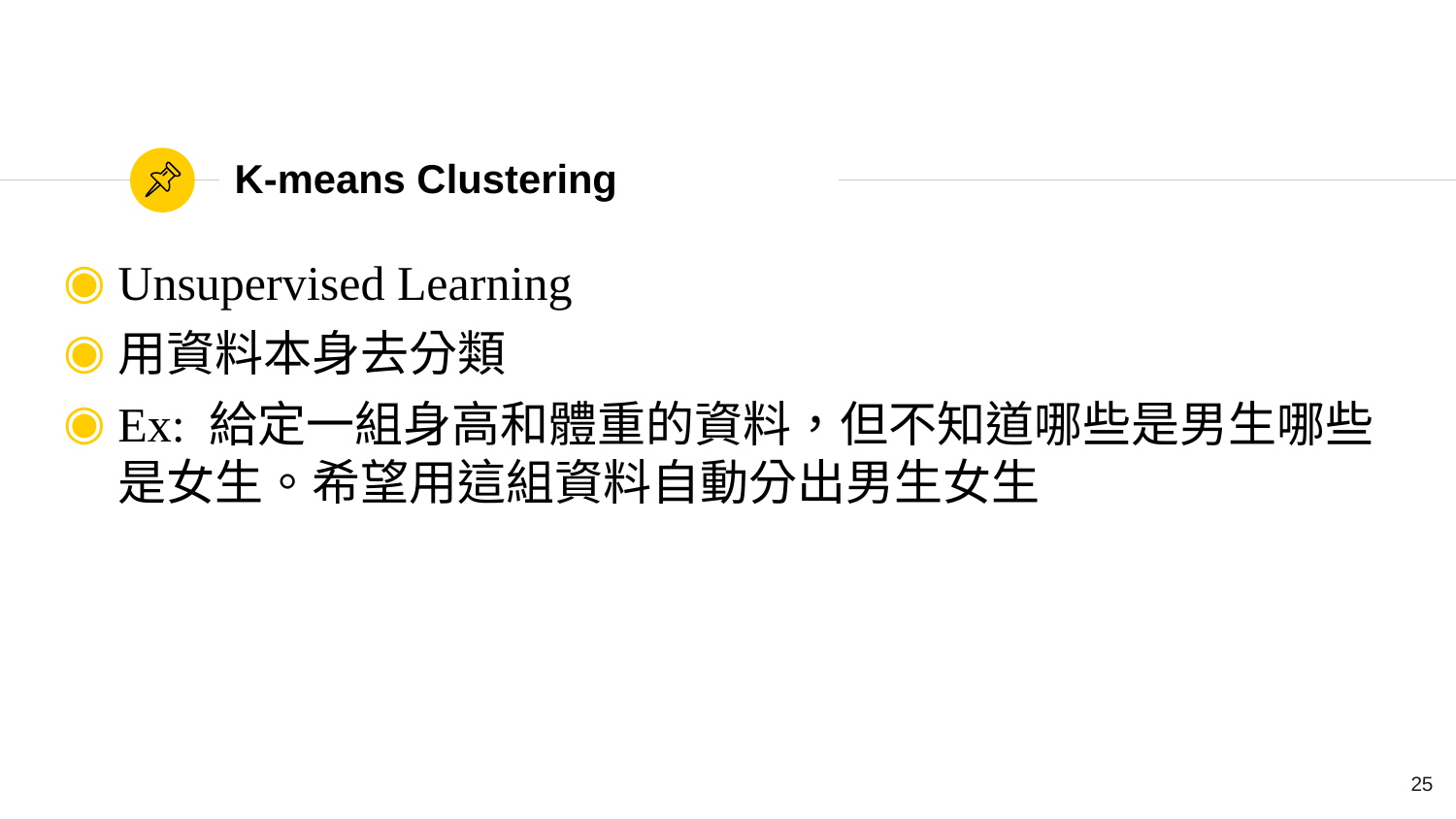

# K-means Clustering

Unsupervised Learning
用資料本身去分類
Ex: 給定一組身高和體重的資料，但不知道哪些是男生哪些是女生。希望用這組資料自動分出男生女生
25